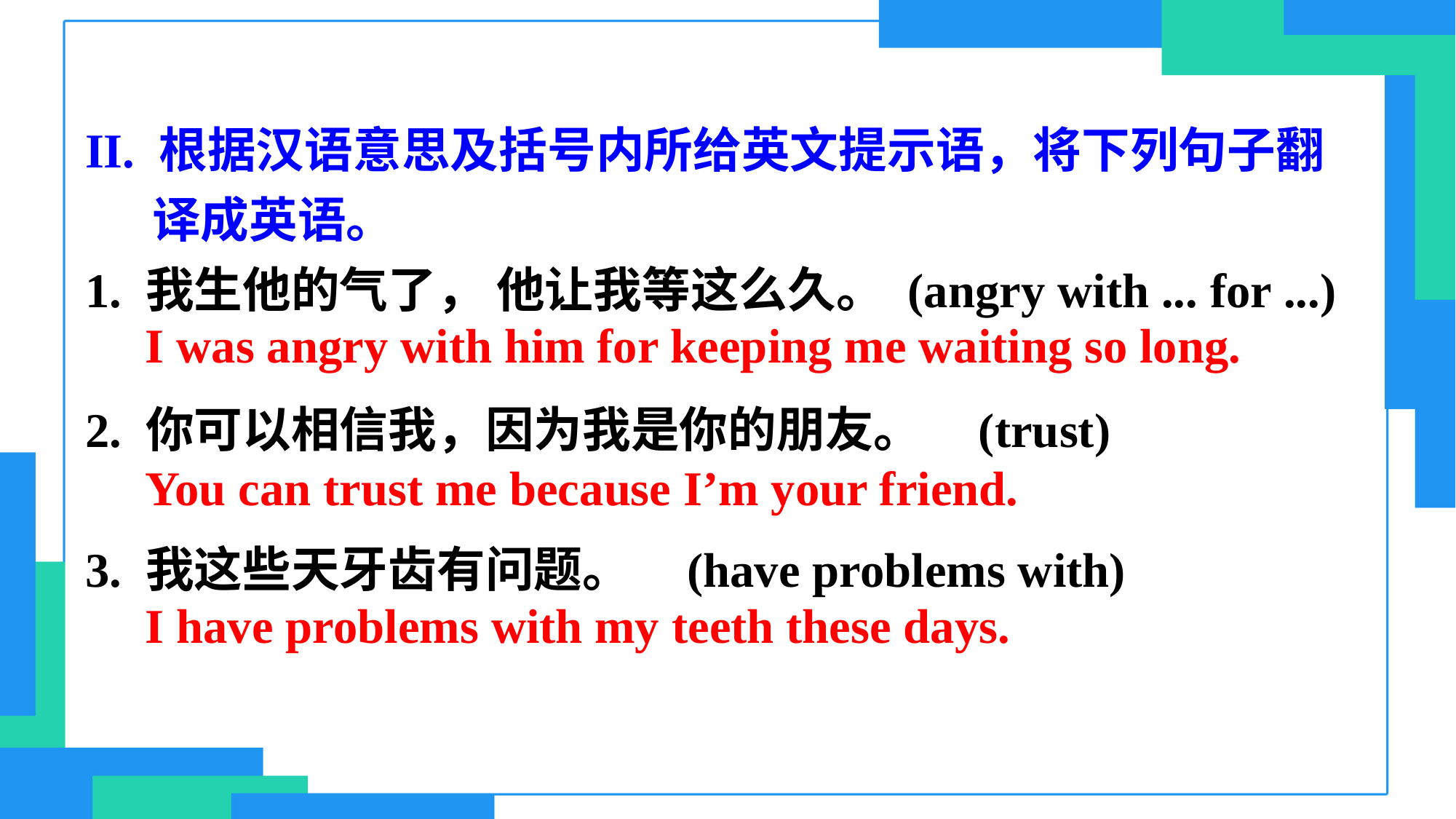

II. 根据汉语意思及括号内所给英文提示语，将下列句子翻
     译成英语。
1. 我生他的气了， 他让我等这么久。 (angry with ... for ...)

2. 你可以相信我，因为我是你的朋友。    (trust)

3. 我这些天牙齿有问题。    (have problems with)
I was angry with him for keeping me waiting so long.
You can trust me because I’m your friend.
I have problems with my teeth these days.